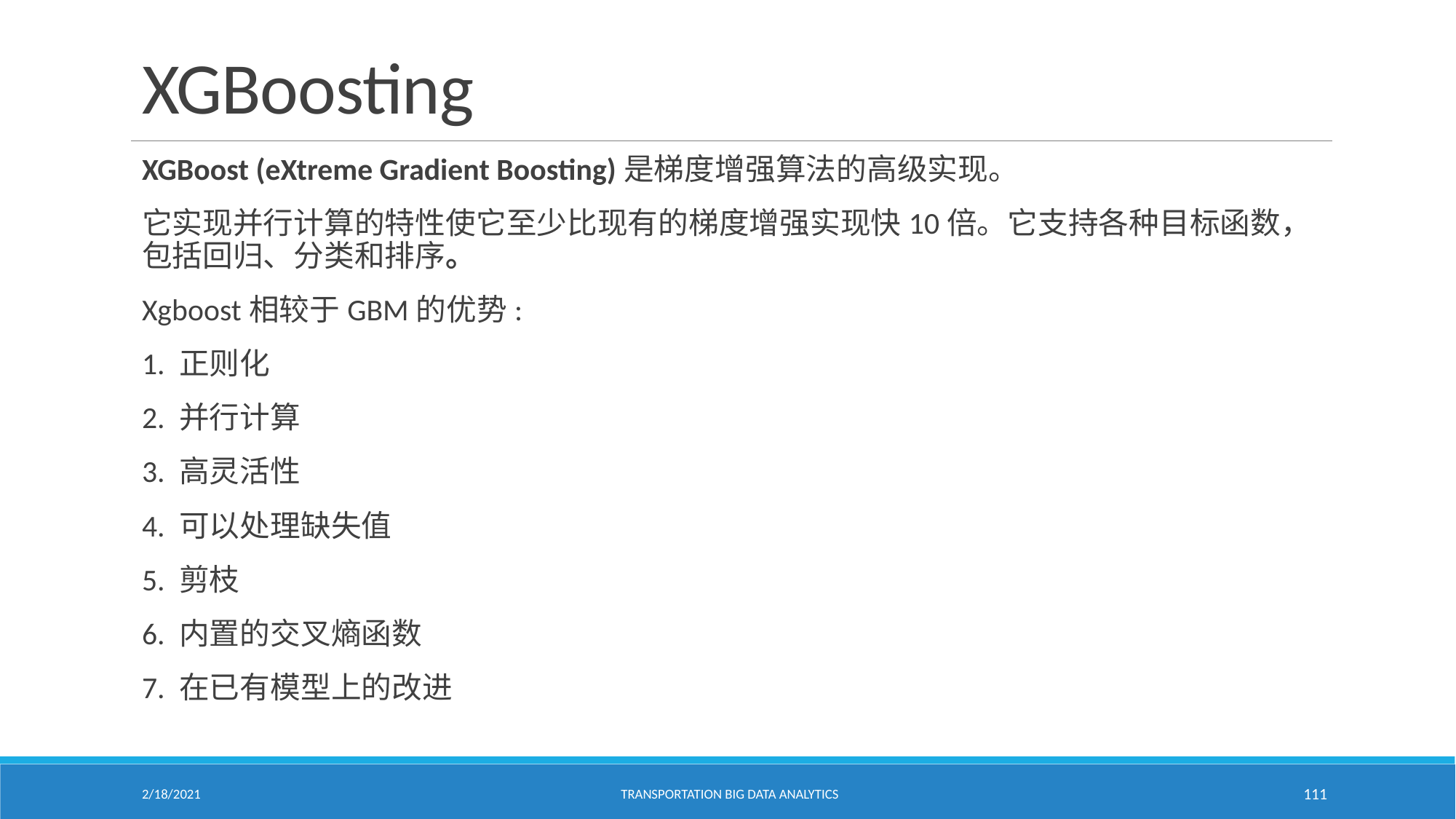

# XGBoosting
XGBoost (eXtreme Gradient Boosting)是梯度增强算法的高级实现。
它实现并行计算的特性使它至少比现有的梯度增强实现快10倍。它支持各种目标函数，包括回归、分类和排序。
Xgboost相较于GBM的优势:
1. 正则化
2. 并行计算
3. 高灵活性
4. 可以处理缺失值
5. 剪枝
6. 内置的交叉熵函数
7. 在已有模型上的改进
2/18/2021
Transportation Big Data Analytics
111